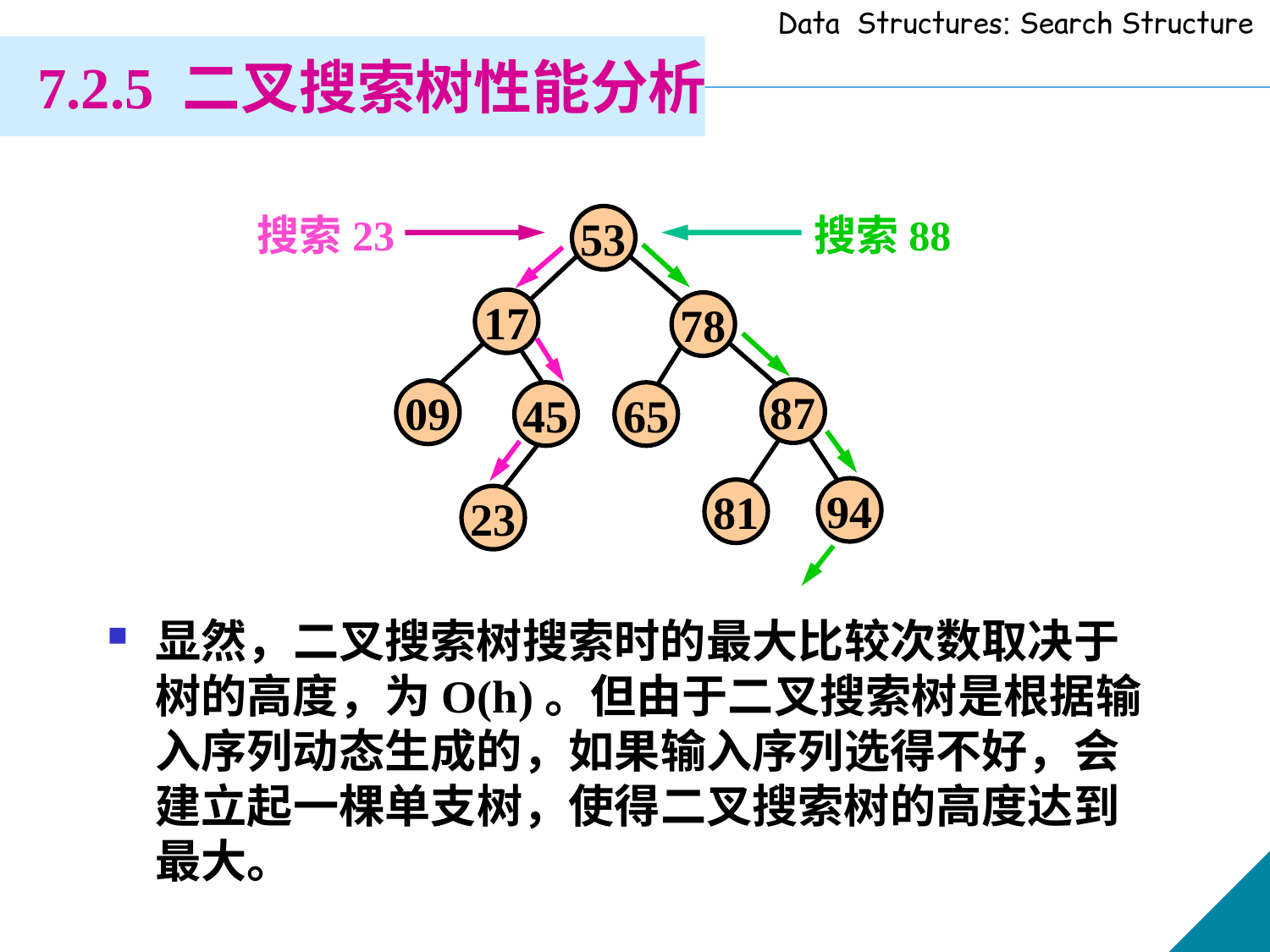

7.2.5 二叉搜索树性能分析
搜索23
搜索88
53

17
78

87
09
45
65

94
81
23

显然，二叉搜索树搜索时的最大比较次数取决于树的高度，为O(h)。但由于二叉搜索树是根据输入序列动态生成的，如果输入序列选得不好，会建立起一棵单支树，使得二叉搜索树的高度达到最大。